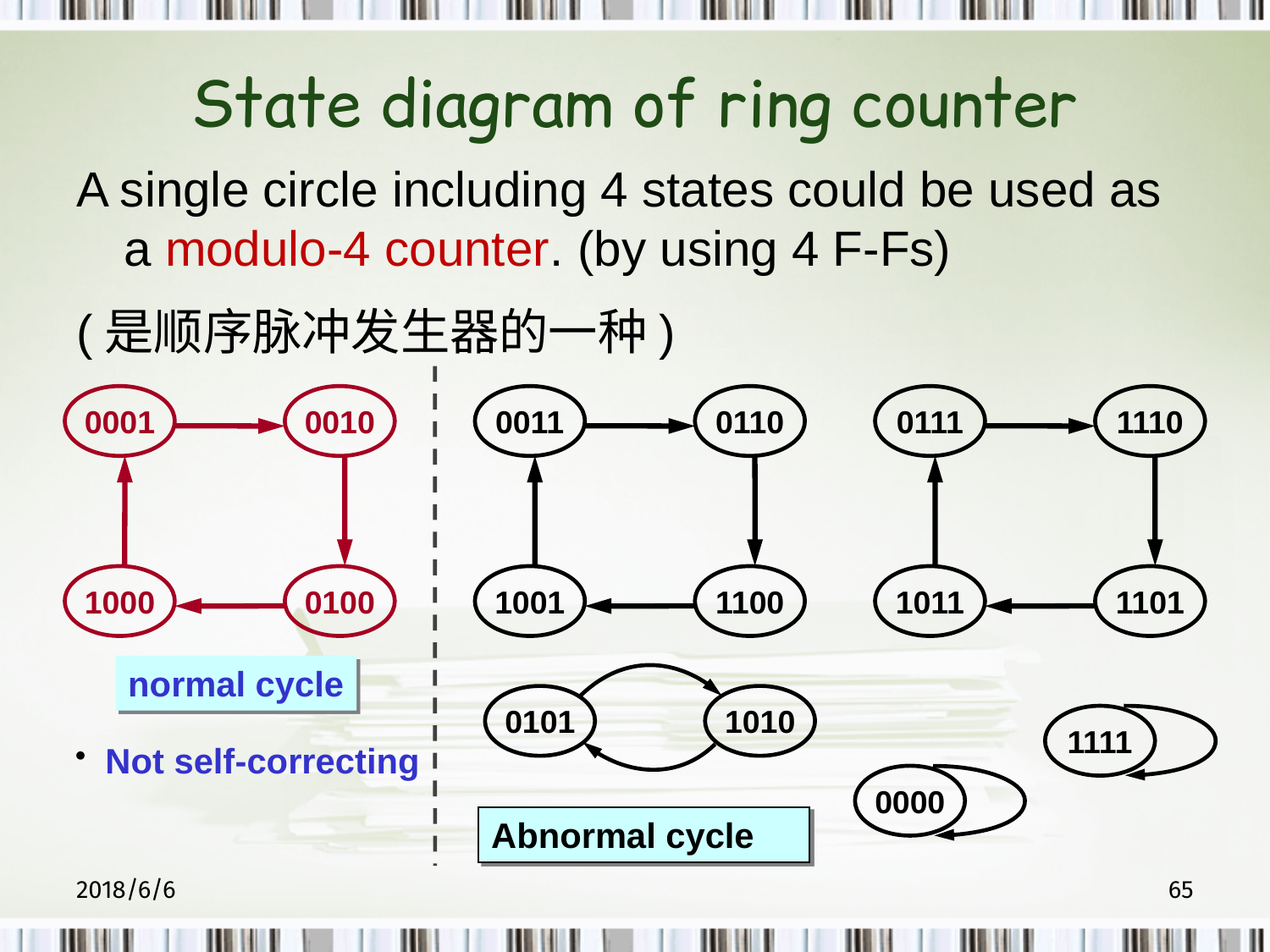

# State diagram of ring counter
A single circle including 4 states could be used as a modulo-4 counter. (by using 4 F-Fs)
(是顺序脉冲发生器的一种)

0001
0010

1000
0100

0011
0110

1001
1100

0111
1110

1011
1101

0101

1010
normal cycle
1111

Not self-correcting
0000

Abnormal cycle
2018/6/6
65